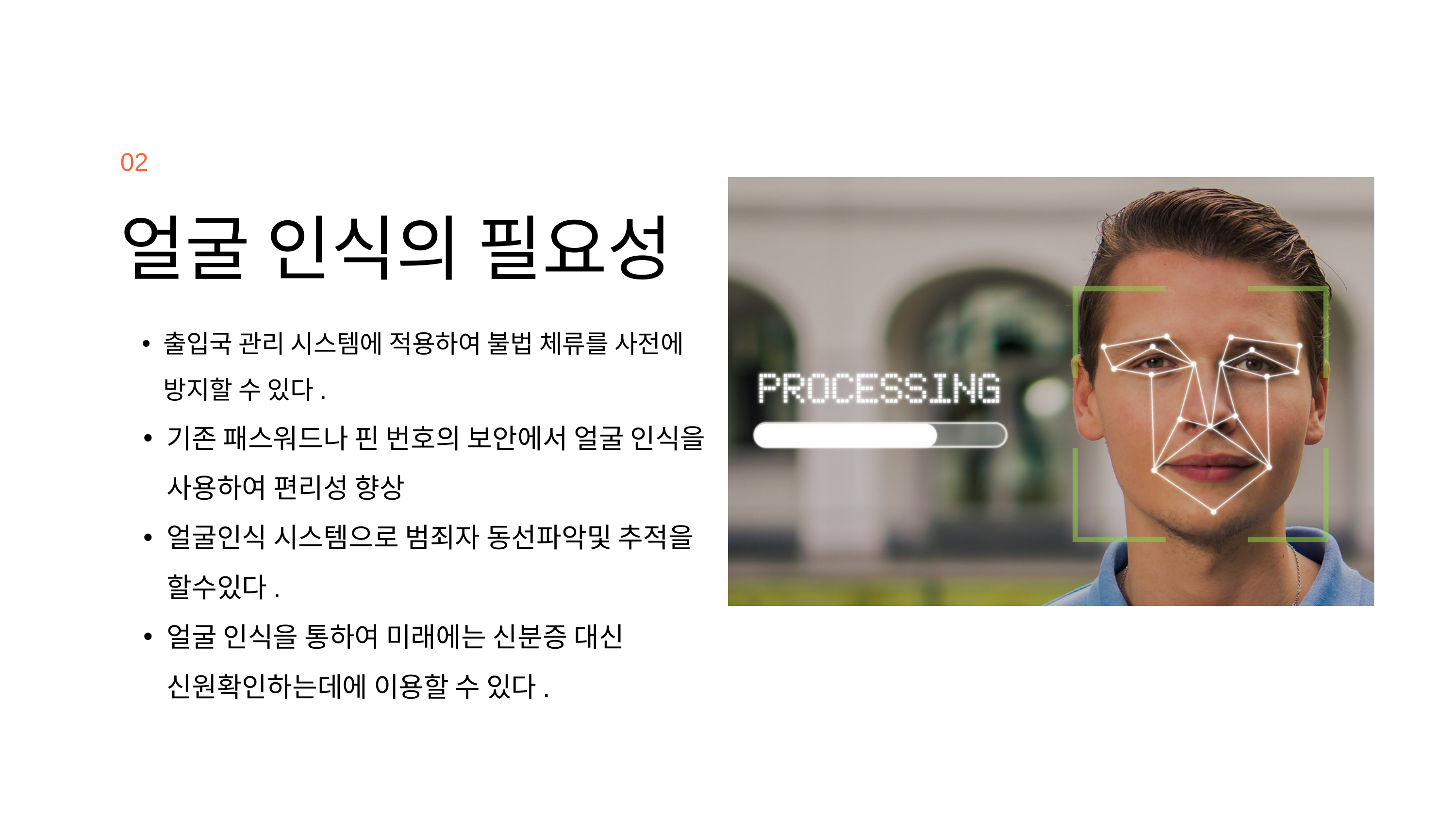

02

얼굴 인식의 필요성
출입국 관리 시스템에 적용하여 불법 체류를 사전에 방지할 수 있다.
기존 패스워드나 핀 번호의 보안에서 얼굴 인식을 사용하여 편리성 향상
얼굴인식 시스템으로 범죄자 동선파악및 추적을 할수있다.
얼굴 인식을 통하여 미래에는 신분증 대신 신원확인하는데에 이용할 수 있다.